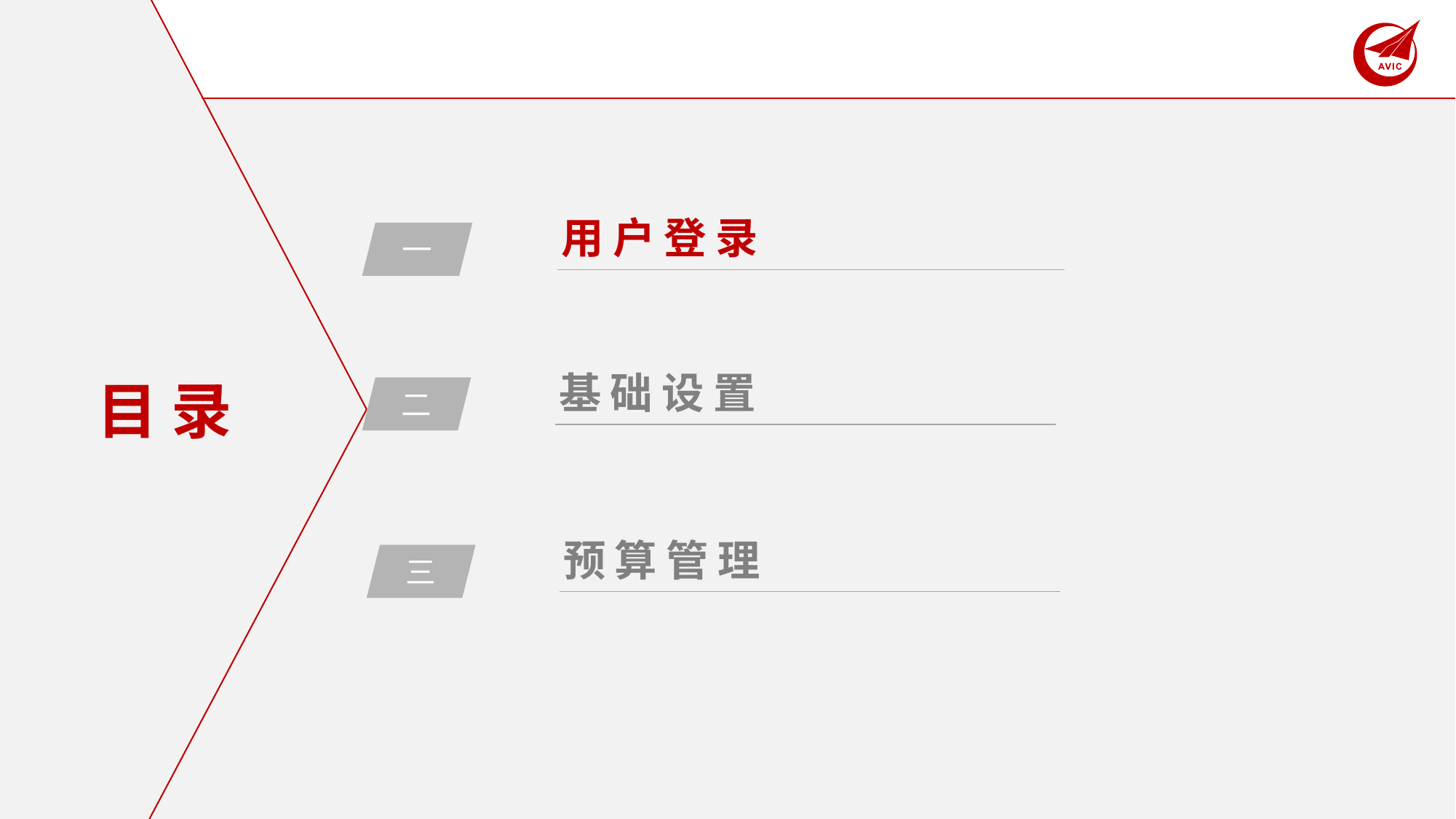

用户登录
一
基础设置
二
目 录
预算管理
三